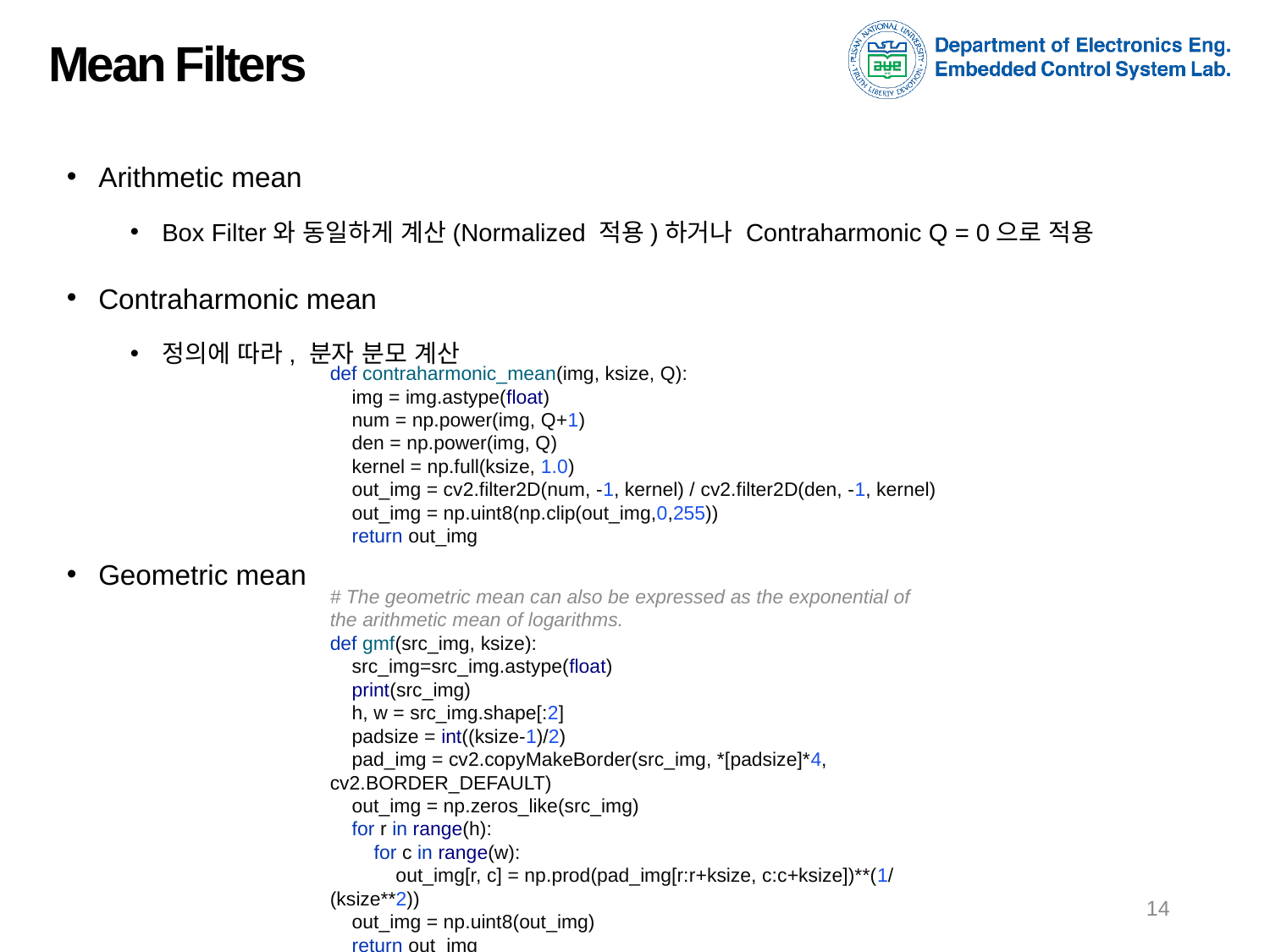

# Mean Filters
Arithmetic mean
Box Filter와 동일하게 계산(Normalized 적용)하거나 Contraharmonic Q = 0으로 적용
Contraharmonic mean
정의에 따라, 분자 분모 계산

Geometric mean
def contraharmonic_mean(img, ksize, Q):
    img = img.astype(float)
    num = np.power(img, Q+1)
    den = np.power(img, Q)
    kernel = np.full(ksize, 1.0)
    out_img = cv2.filter2D(num, -1, kernel) / cv2.filter2D(den, -1, kernel)
    out_img = np.uint8(np.clip(out_img,0,255))
    return out_img
# The geometric mean can also be expressed as the exponential of the arithmetic mean of logarithms. def gmf(src_img, ksize): src_img=src_img.astype(float) print(src_img) h, w = src_img.shape[:2] padsize = int((ksize-1)/2) pad_img = cv2.copyMakeBorder(src_img, *[padsize]*4, cv2.BORDER_DEFAULT) out_img = np.zeros_like(src_img) for r in range(h): for c in range(w): out_img[r, c] = np.prod(pad_img[r:r+ksize, c:c+ksize])**(1/(ksize**2)) out_img = np.uint8(out_img) return out_img
14